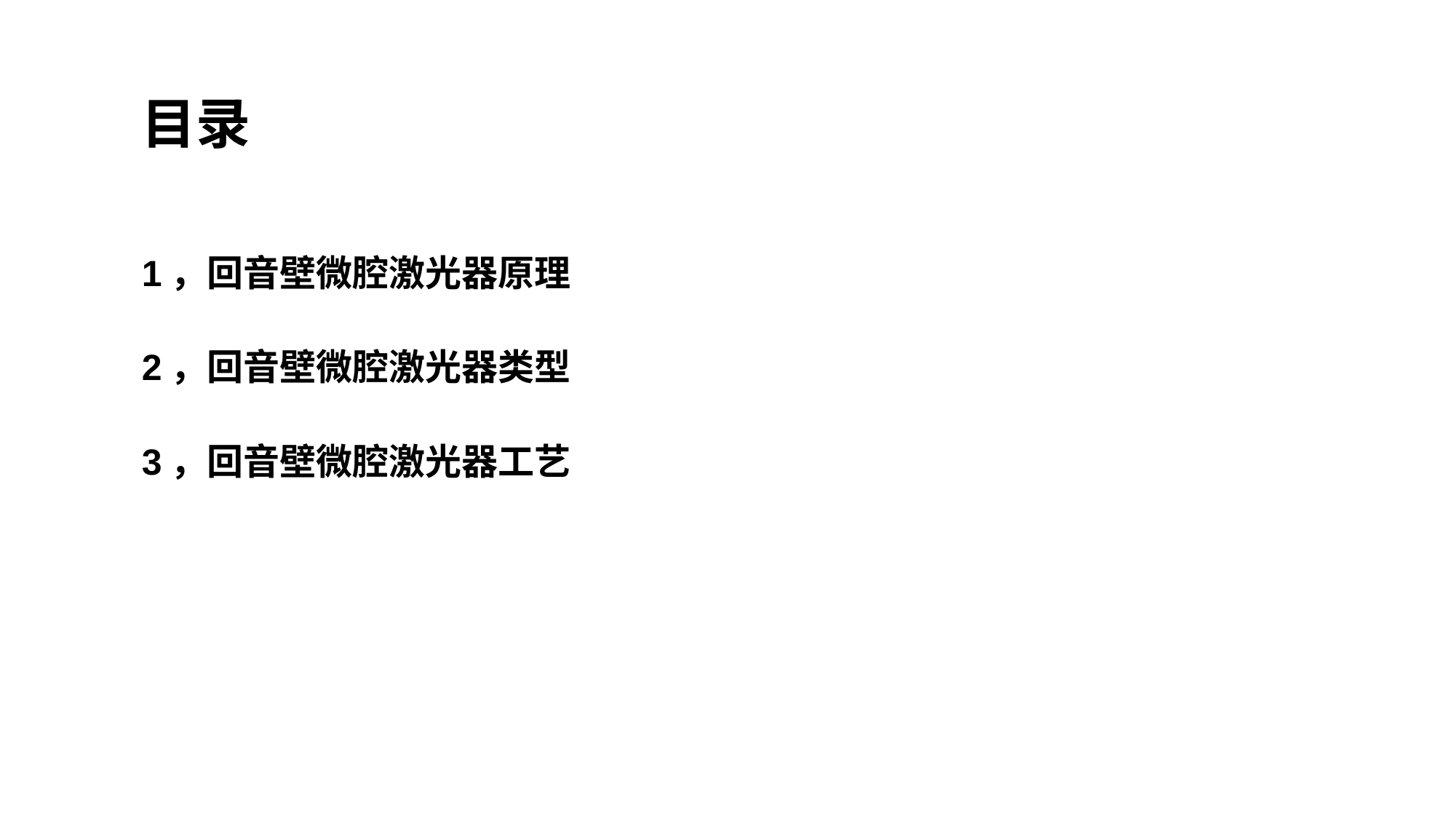

目录
1，回音壁微腔激光器原理
2，回音壁微腔激光器类型
3，回音壁微腔激光器工艺